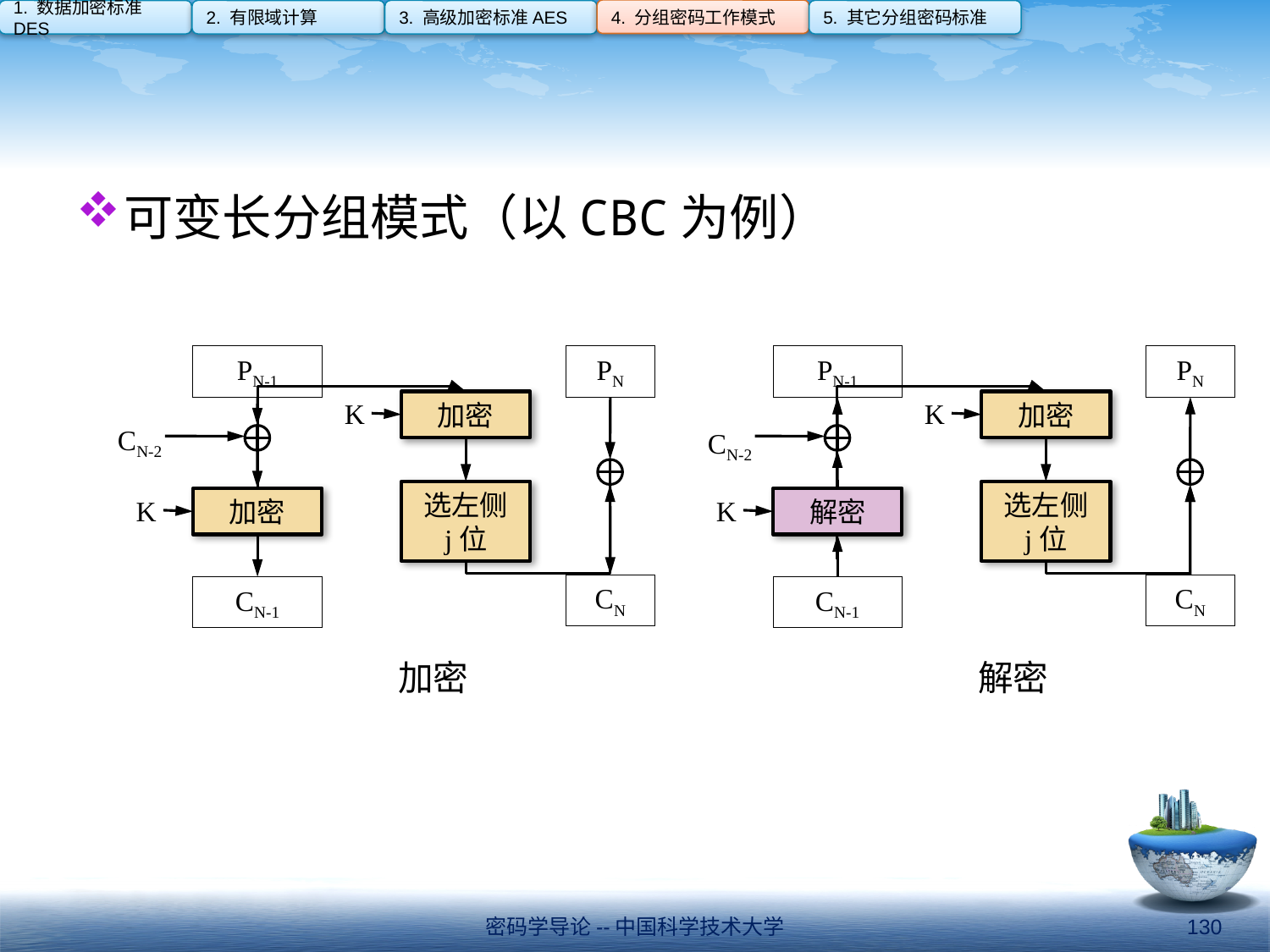

4. 分组密码工作模式
1. 数据加密标准DES
2. 有限域计算
3. 高级加密标准AES
5. 其它分组密码标准
#
可变长分组模式（以CBC为例）

PN-1
PN
K
加密
CN-2

选左侧
j位
K
加密
CN
CN-1
加密
PN-1
PN
K
加密
CN-2

选左侧
j位
K
解密
CN
CN-1
解密
密码学导论--中国科学技术大学
130